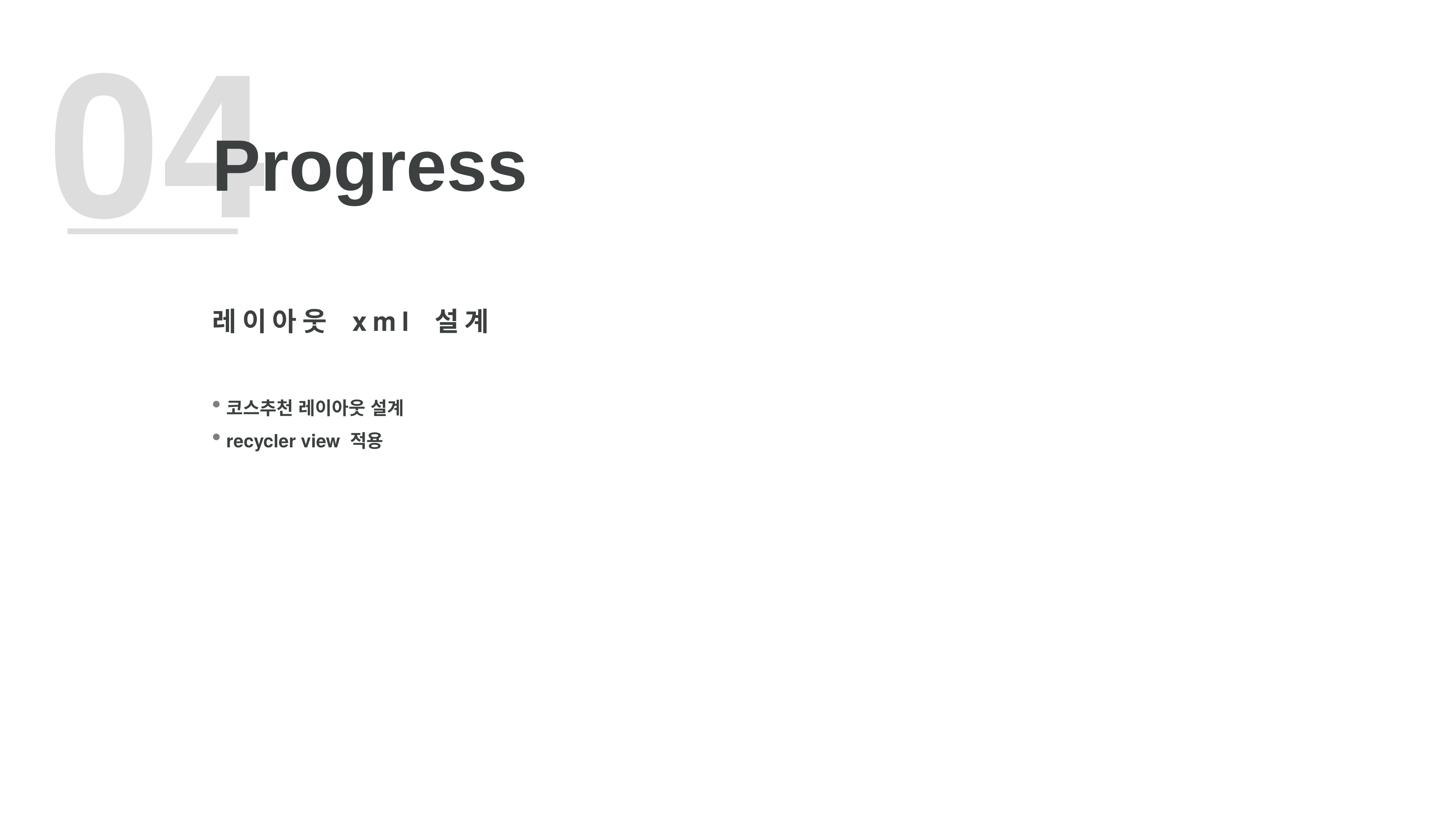

04
Progress

레이아웃 xml 설계
코스추천 레이아웃 설계
recycler view 적용